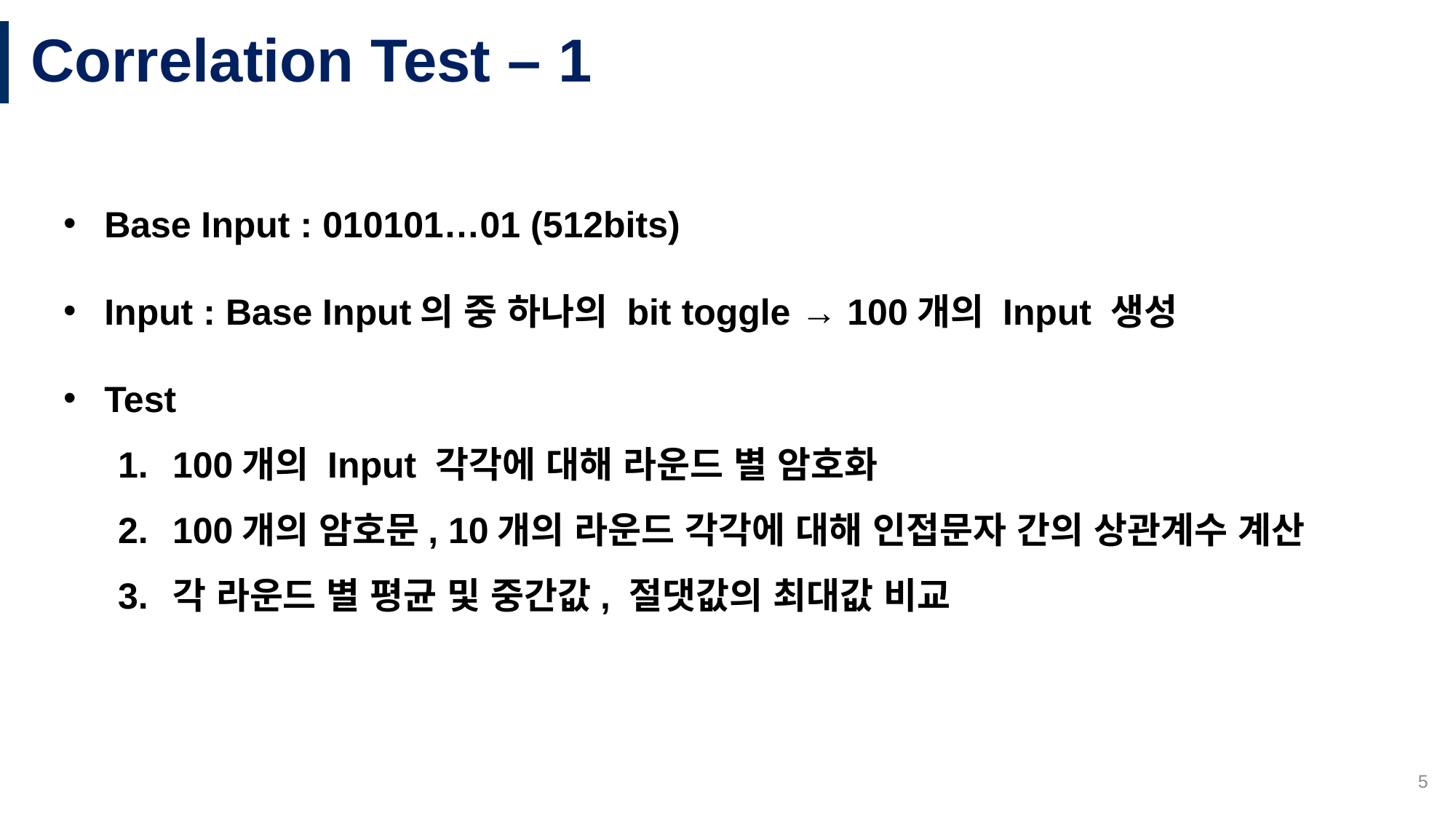

# Correlation Test – 1
Base Input : 010101…01 (512bits)
Input : Base Input의 중 하나의 bit toggle → 100개의 Input 생성
Test
100개의 Input 각각에 대해 라운드 별 암호화
100개의 암호문, 10개의 라운드 각각에 대해 인접문자 간의 상관계수 계산
각 라운드 별 평균 및 중간값, 절댓값의 최대값 비교
5